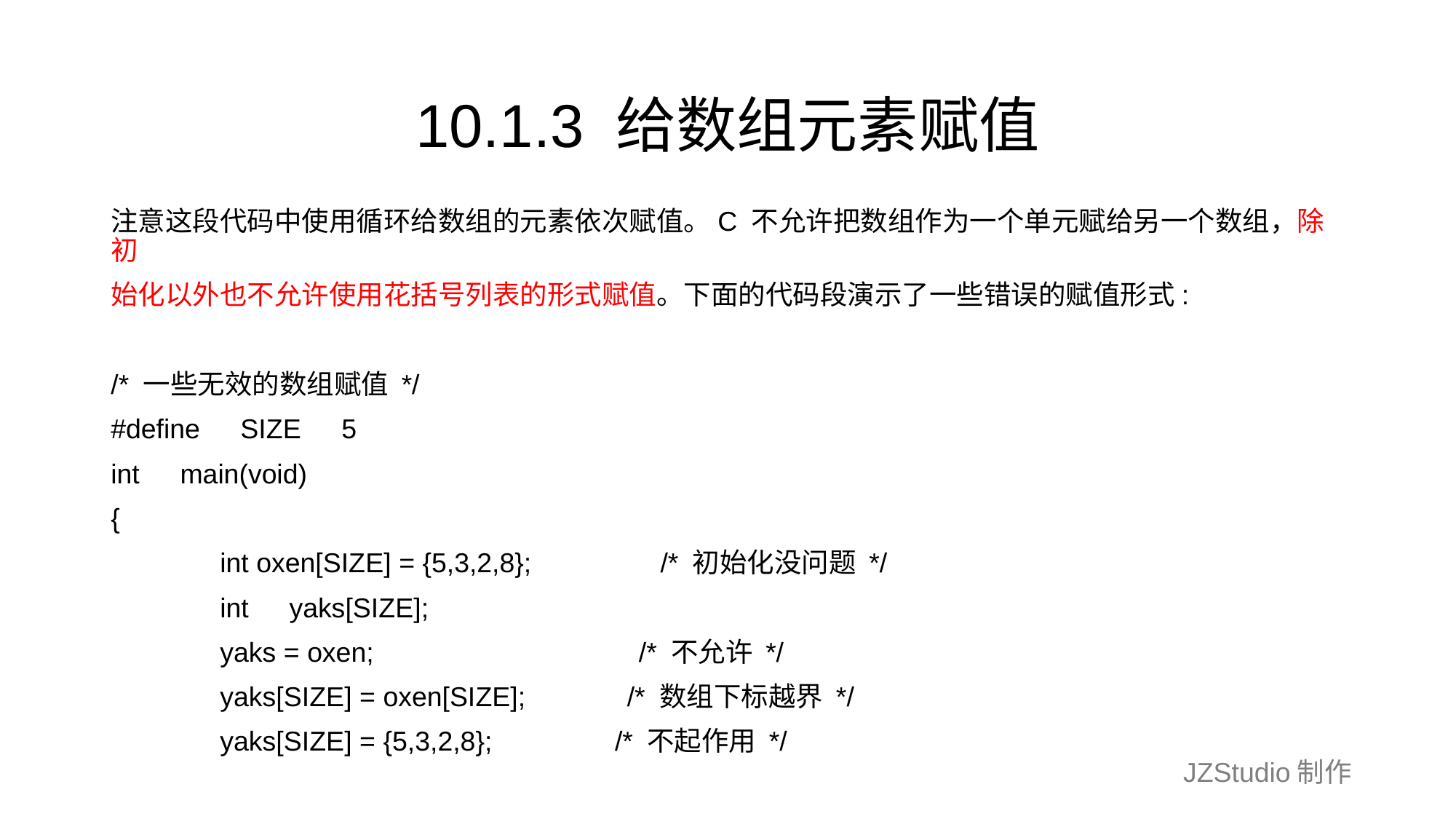

# 10.1.3 给数组元素赋值
注意这段代码中使用循环给数组的元素依次赋值。C 不允许把数组作为一个单元赋给另一个数组，除初
始化以外也不允许使用花括号列表的形式赋值。下面的代码段演示了一些错误的赋值形式:

/* 一些无效的数组赋值 */
#define　SIZE　5
int　main(void)
{
	int oxen[SIZE] = {5,3,2,8};　　　　 /* 初始化没问题 */
	int　yaks[SIZE];
	yaks = oxen;　　　　　　　　　 /* 不允许 */
	yaks[SIZE] = oxen[SIZE];　　　 /* 数组下标越界 */
	yaks[SIZE] = {5,3,2,8};　　　　/* 不起作用 */